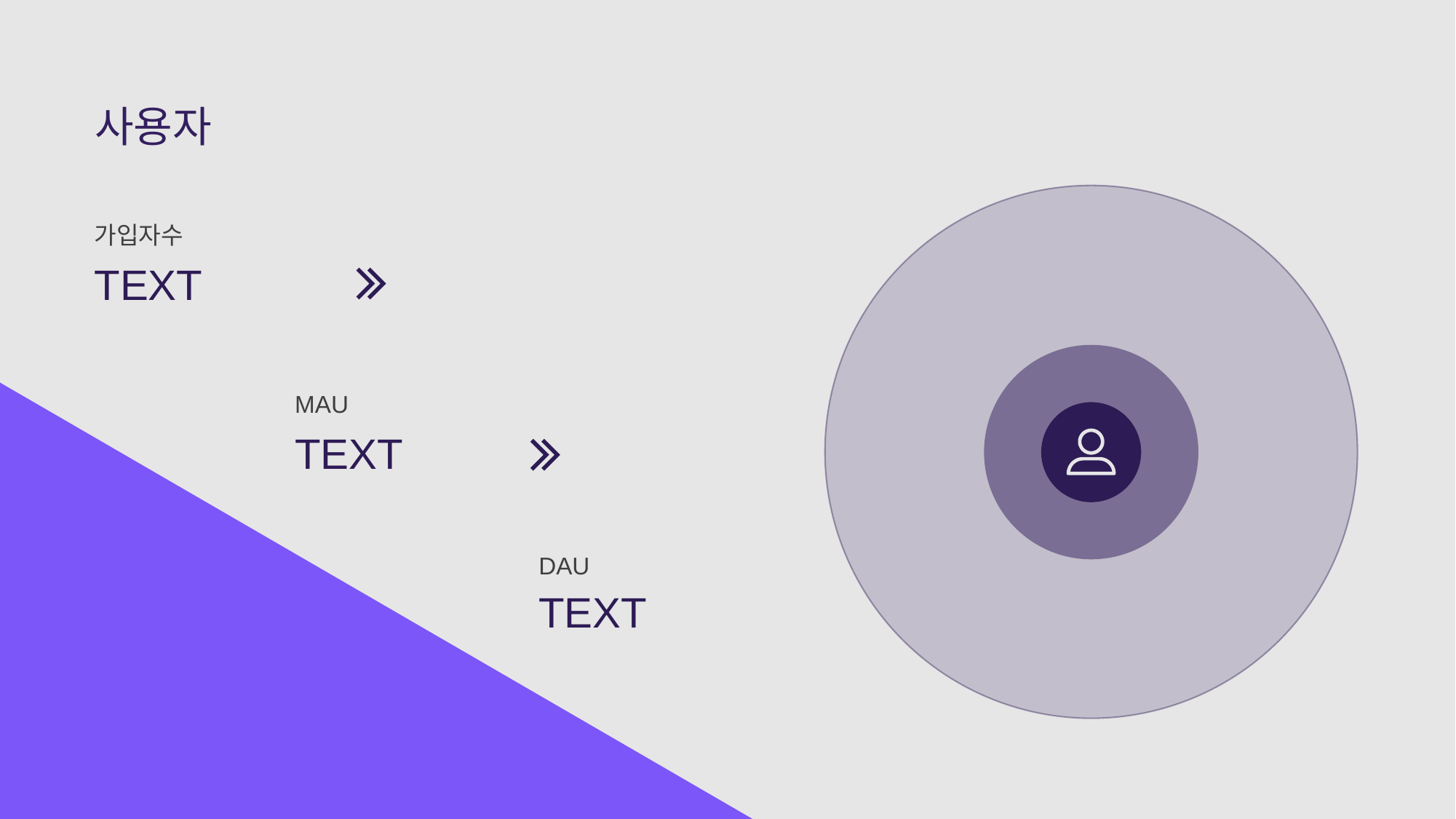

사용자

가입자수
TEXT

MAU
TEXT

DAU
TEXT